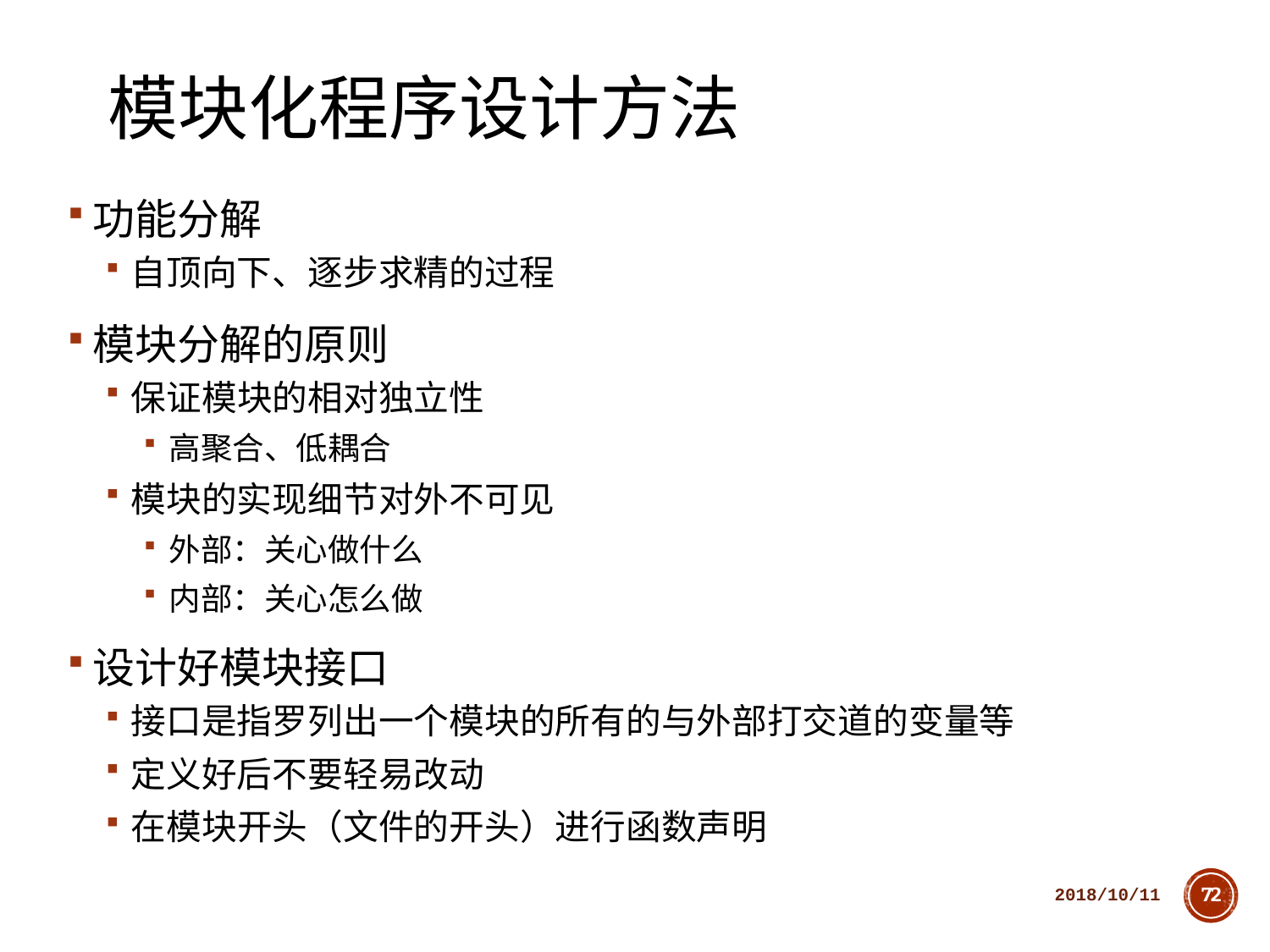

# 模块化程序设计方法
功能分解
自顶向下、逐步求精的过程
模块分解的原则
保证模块的相对独立性
高聚合、低耦合
模块的实现细节对外不可见
外部：关心做什么
内部：关心怎么做
设计好模块接口
接口是指罗列出一个模块的所有的与外部打交道的变量等
定义好后不要轻易改动
在模块开头（文件的开头）进行函数声明
2018/10/11
72